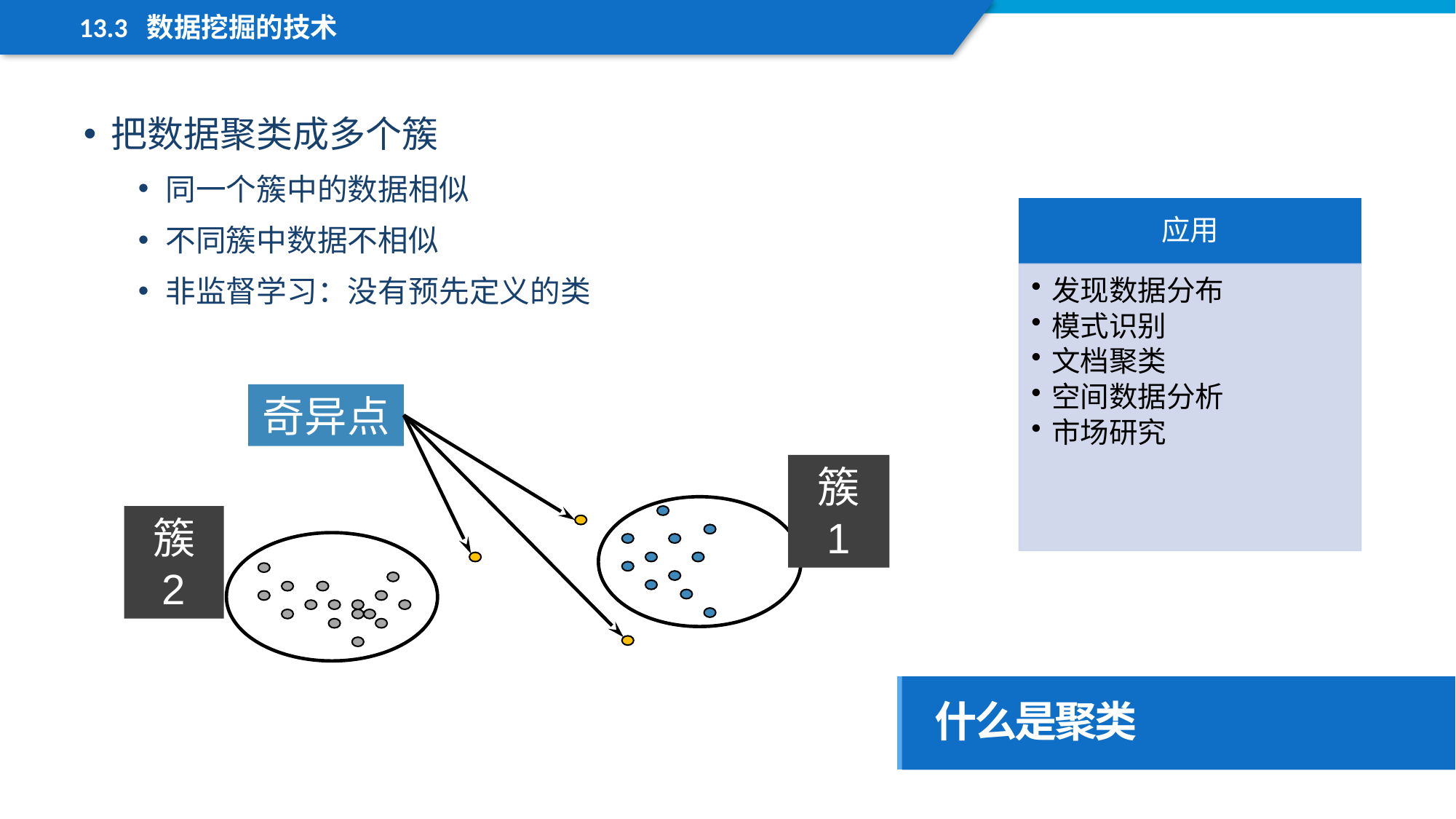

13.3  数据挖掘的技术
把数据聚类成多个簇
同一个簇中的数据相似
不同簇中数据不相似
非监督学习：没有预先定义的类
应用
发现数据分布
模式识别
文档聚类
空间数据分析
市场研究
奇异点
簇 1

簇 2

什么是聚类